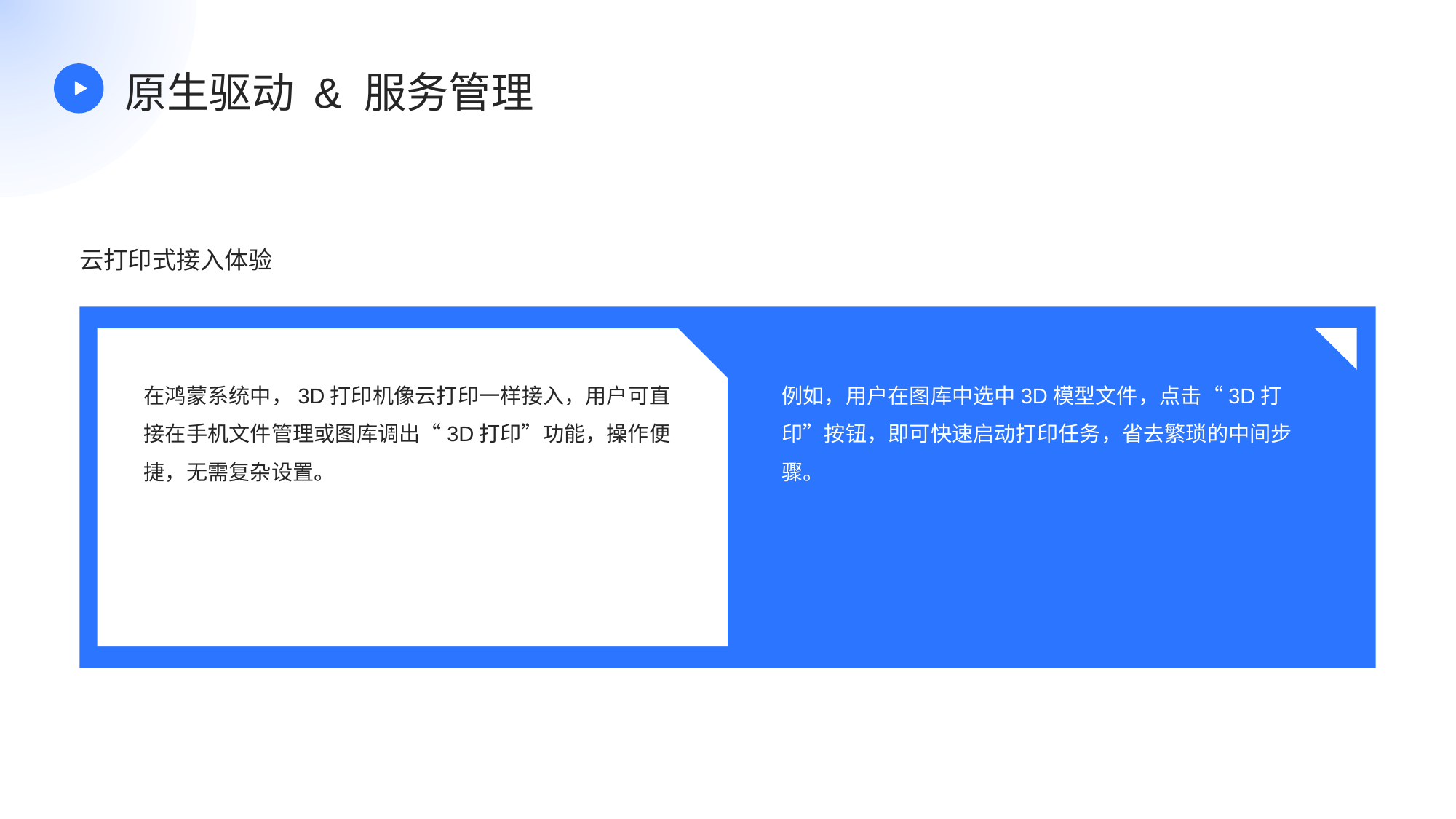

原生驱动 & 服务管理

云打印式接入体验

在鸿蒙系统中，3D打印机像云打印一样接入，用户可直接在手机文件管理或图库调出“3D打印”功能，操作便捷，无需复杂设置。
例如，用户在图库中选中3D模型文件，点击“3D打印”按钮，即可快速启动打印任务，省去繁琐的中间步骤。